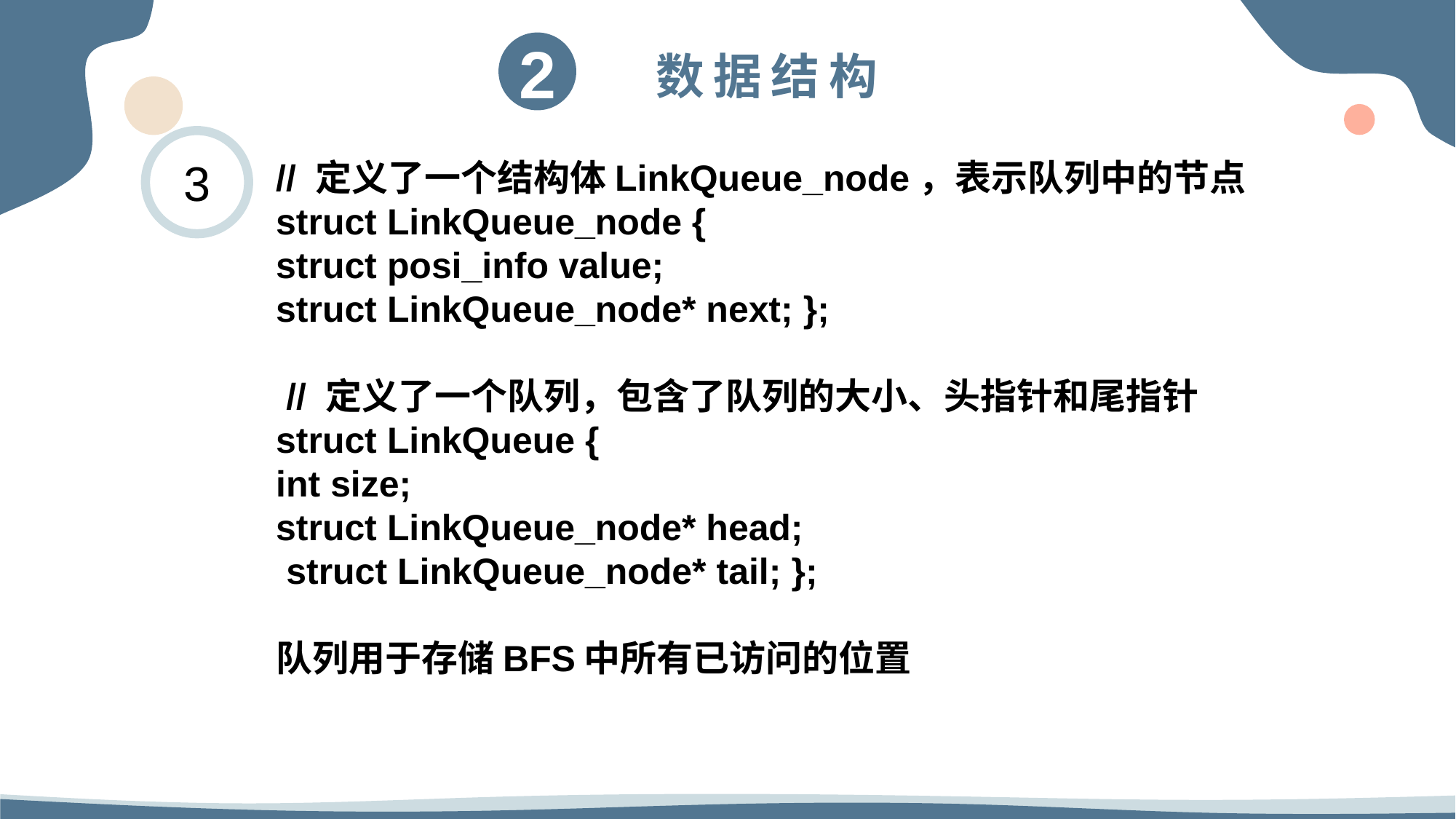

3
// 定义了一个结构体LinkQueue_node，表示队列中的节点
struct LinkQueue_node {
struct posi_info value;
struct LinkQueue_node* next; };

 // 定义了一个队列，包含了队列的大小、头指针和尾指针
struct LinkQueue {
int size;
struct LinkQueue_node* head;
 struct LinkQueue_node* tail; };

队列用于存储BFS中所有已访问的位置